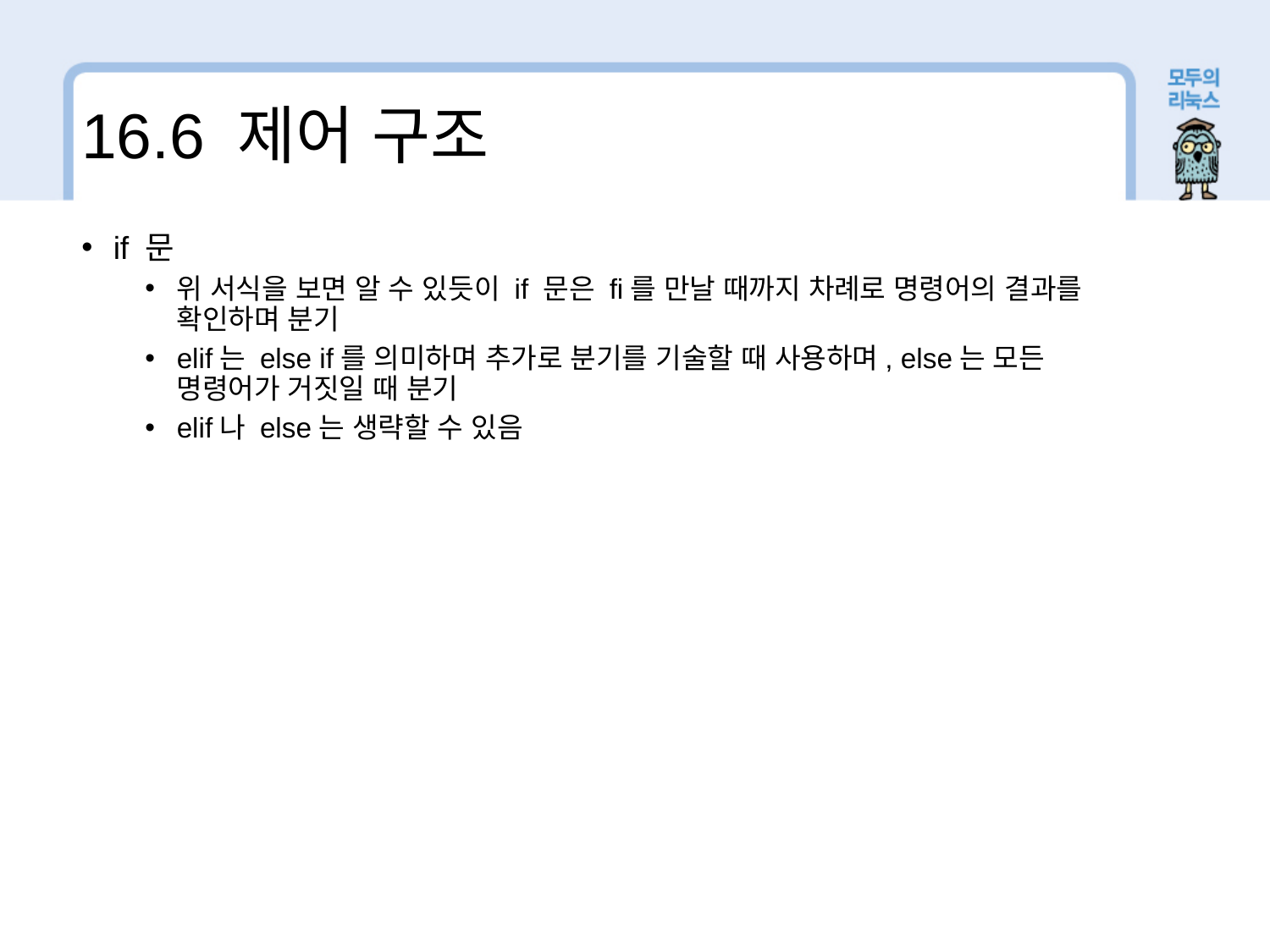

16.6 제어 구조
if 문
위 서식을 보면 알 수 있듯이 if 문은 fi를 만날 때까지 차례로 명령어의 결과를 확인하며 분기
elif는 else if를 의미하며 추가로 분기를 기술할 때 사용하며, else는 모든 명령어가 거짓일 때 분기
elif나 else는 생략할 수 있음